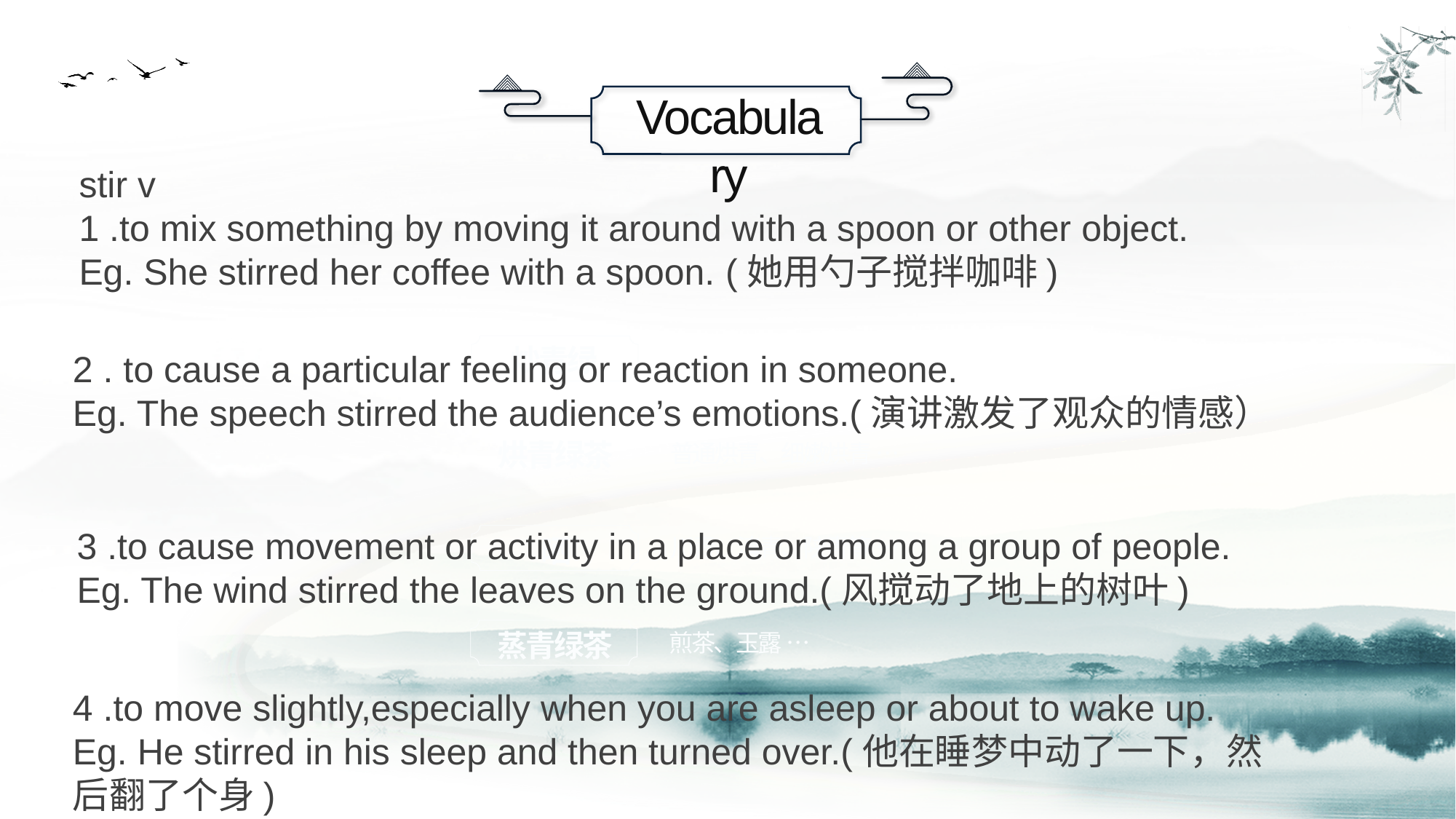

Vocabulary
stir v
1 .to mix something by moving it around with a spoon or other object.
Eg. She stirred her coffee with a spoon. (她用勺子搅拌咖啡)

炒青绿
2 . to cause a particular feeling or reaction in someone.
Eg. The speech stirred the audience’s emotions.(演讲激发了观众的情感）
烘青绿茶
普通烘青、细嫩烘青 …

3 .to cause movement or activity in a place or among a group of people.
Eg. The wind stirred the leaves on the ground.(风搅动了地上的树叶)
川青、滇青、陕青等 …
晒

蒸青绿茶
煎茶、玉露 …
4 .to move slightly,especially when you are asleep or about to wake up.
Eg. He stirred in his sleep and then turned over.(他在睡梦中动了一下，然后翻了个身)